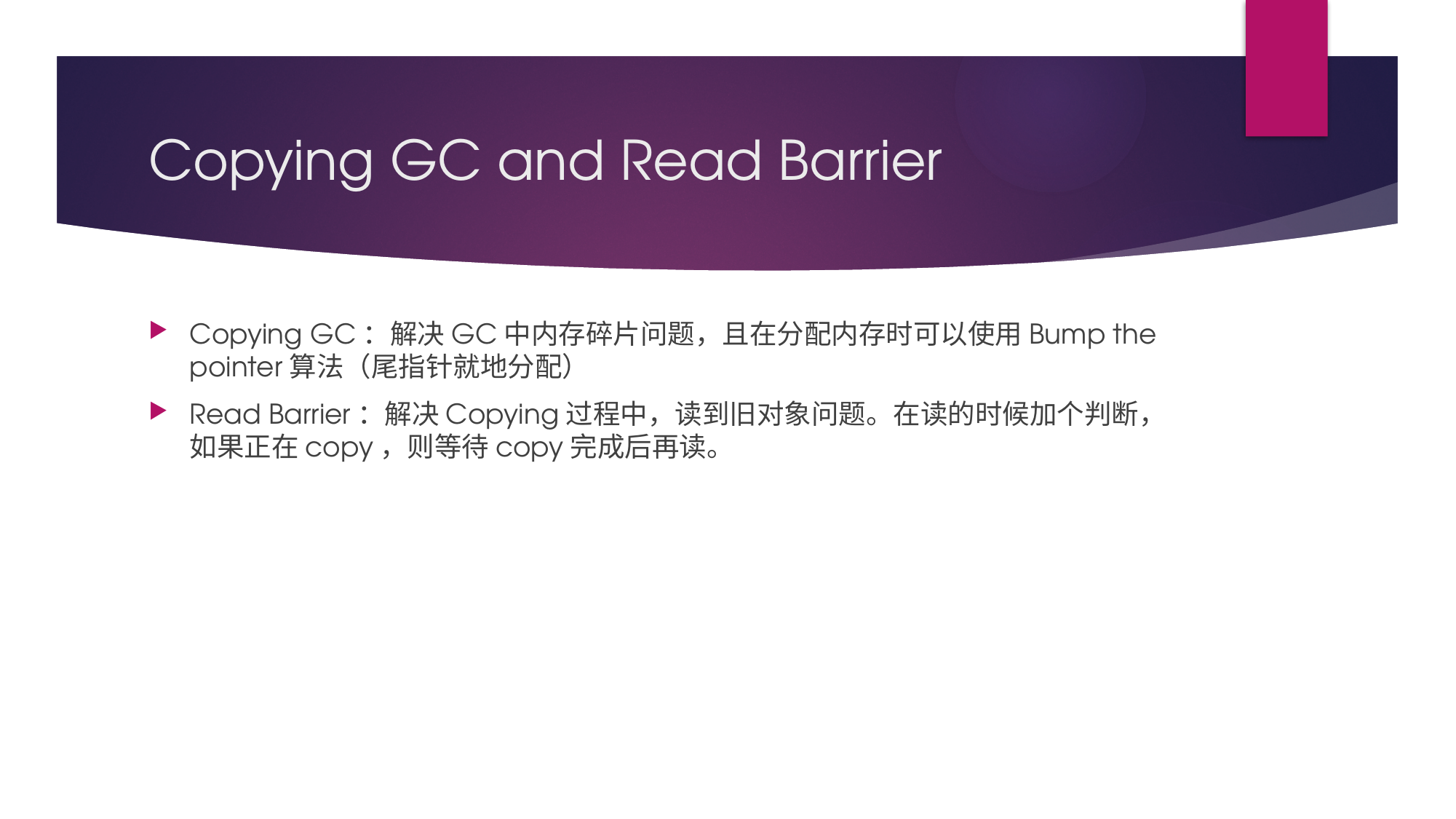

# Copying GC and Read Barrier
Copying GC：解决GC中内存碎片问题，且在分配内存时可以使用Bump the pointer算法（尾指针就地分配）
Read Barrier：解决Copying过程中，读到旧对象问题。在读的时候加个判断，如果正在copy，则等待copy完成后再读。